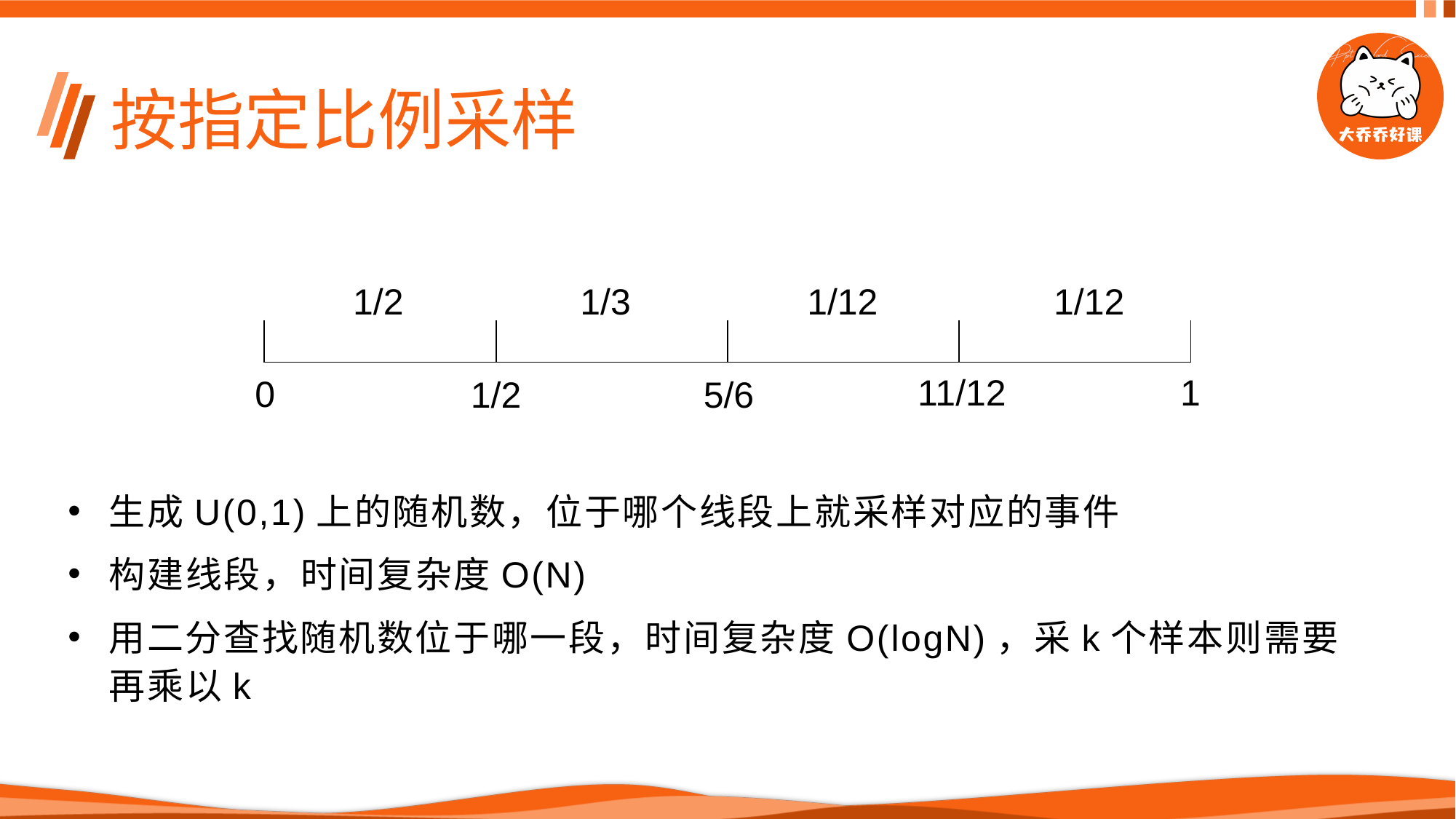

# 按指定比例采样
1/2
1/3
1/12
1/12
|  |  |  |  |
| --- | --- | --- | --- |
11/12
1
0
1/2
5/6
生成U(0,1)上的随机数，位于哪个线段上就采样对应的事件
构建线段，时间复杂度O(N)
用二分查找随机数位于哪一段，时间复杂度O(logN)，采k个样本则需要再乘以k